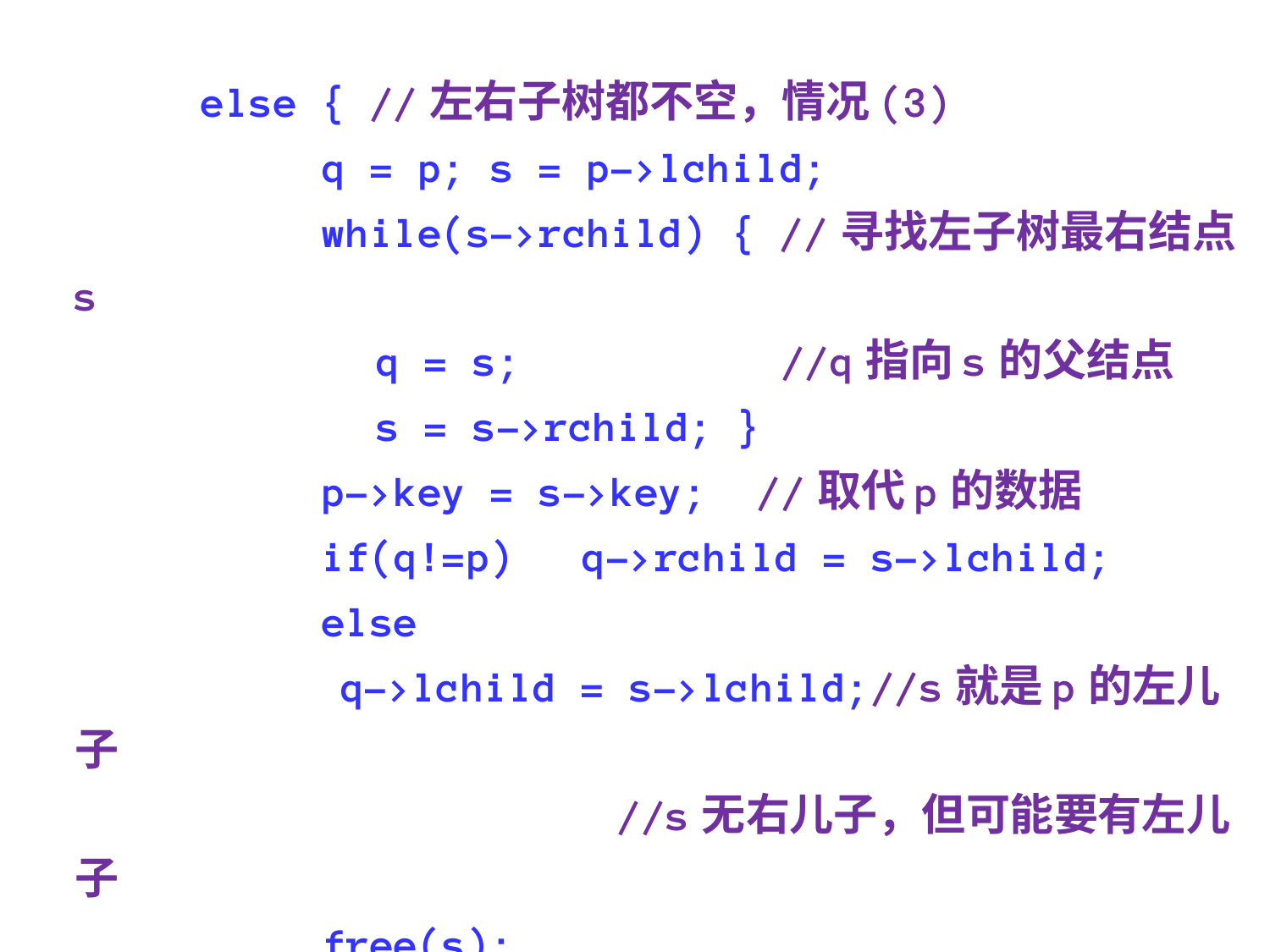

else { //左右子树都不空，情况(3)
		     q = p; s = p->lchild;
		     while(s->rchild) { //寻找左子树最右结点s
			  q = s;		   //q指向s的父结点
			  s = s->rchild; }
		     p->key = s->key;	  //取代p的数据
		     if(q!=p)	q->rchild = s->lchild;
		     else
             q->lchild = s->lchild;//s就是p的左儿子
			            //s无右儿子，但可能要有左儿子
		     free(s);
	   }
}